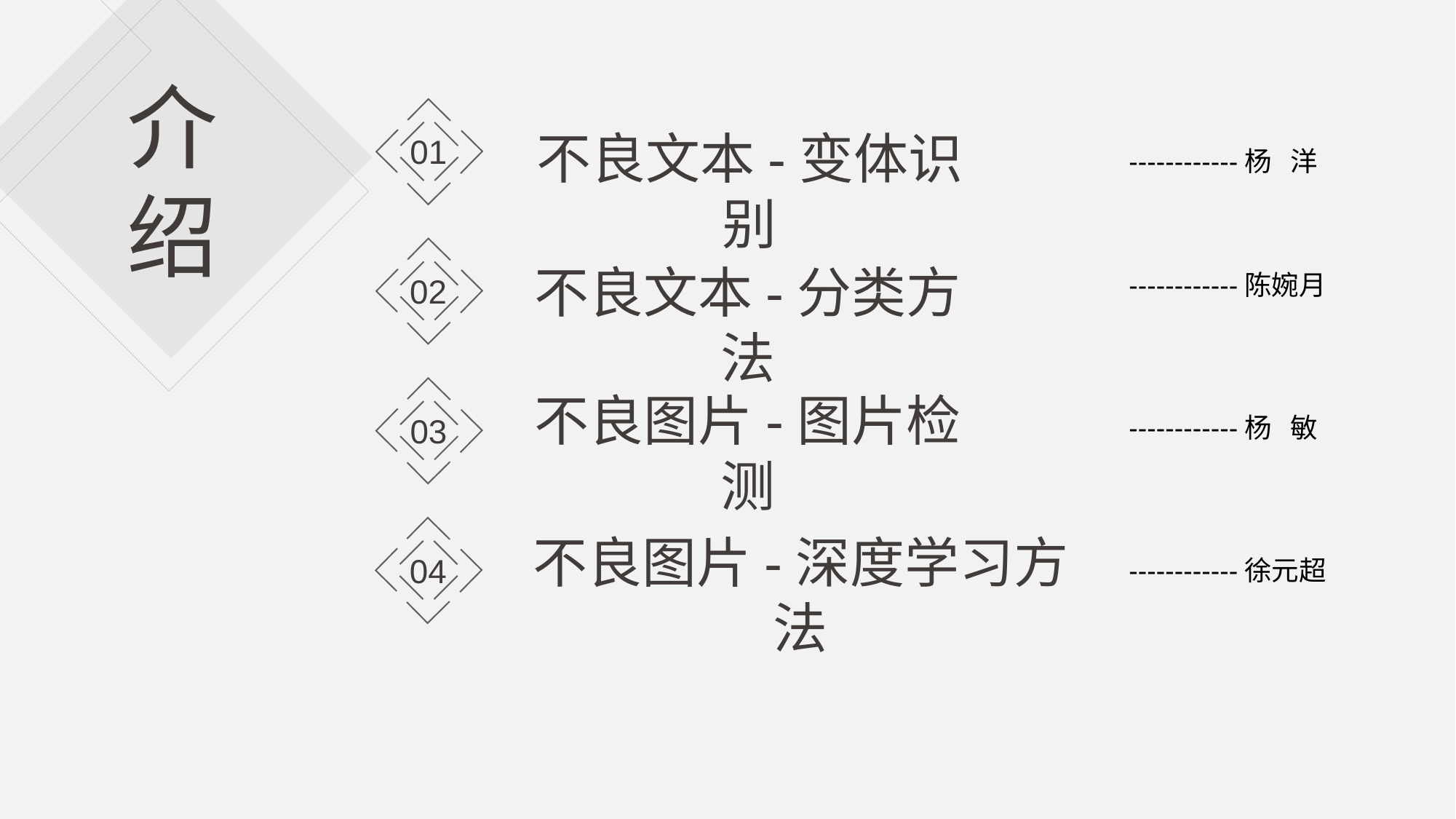

介绍

01
不良文本-变体识别
------------杨   洋

02
不良文本-分类方法
------------陈婉月

03
不良图片-图片检测
------------杨   敏

04
不良图片-深度学习方法
------------徐元超